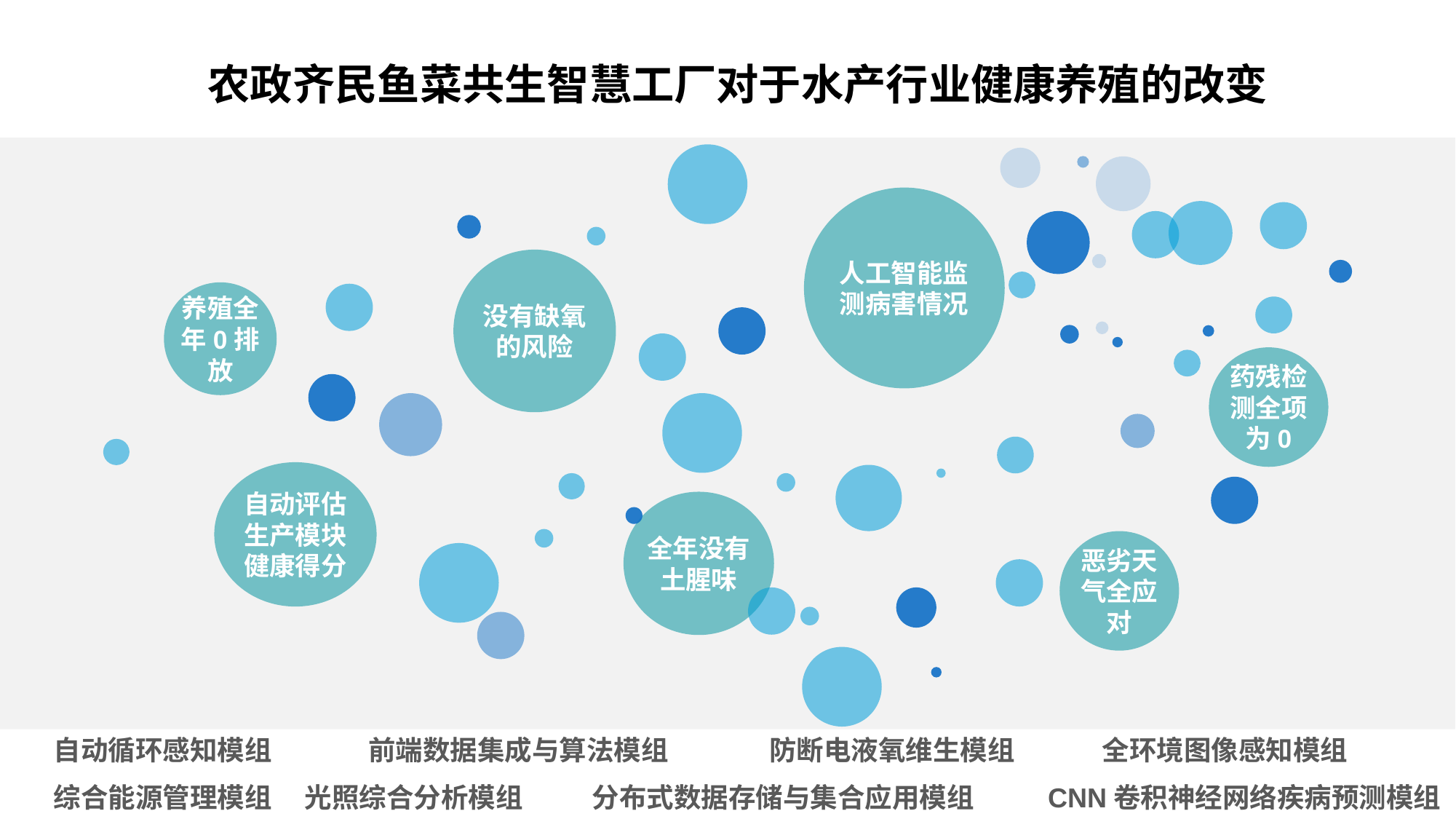

# 农政齐民鱼菜共生智慧工厂对于水产行业健康养殖的改变

人工智能监测病害情况

没有缺氧的风险

养殖全年0排放

药残检测全项为0

自动评估生产模块健康得分

全年没有土腥味

恶劣天气全应对

自动循环感知模组
前端数据集成与算法模组
防断电液氧维生模组
全环境图像感知模组
综合能源管理模组
光照综合分析模组
分布式数据存储与集合应用模组
CNN卷积神经网络疾病预测模组